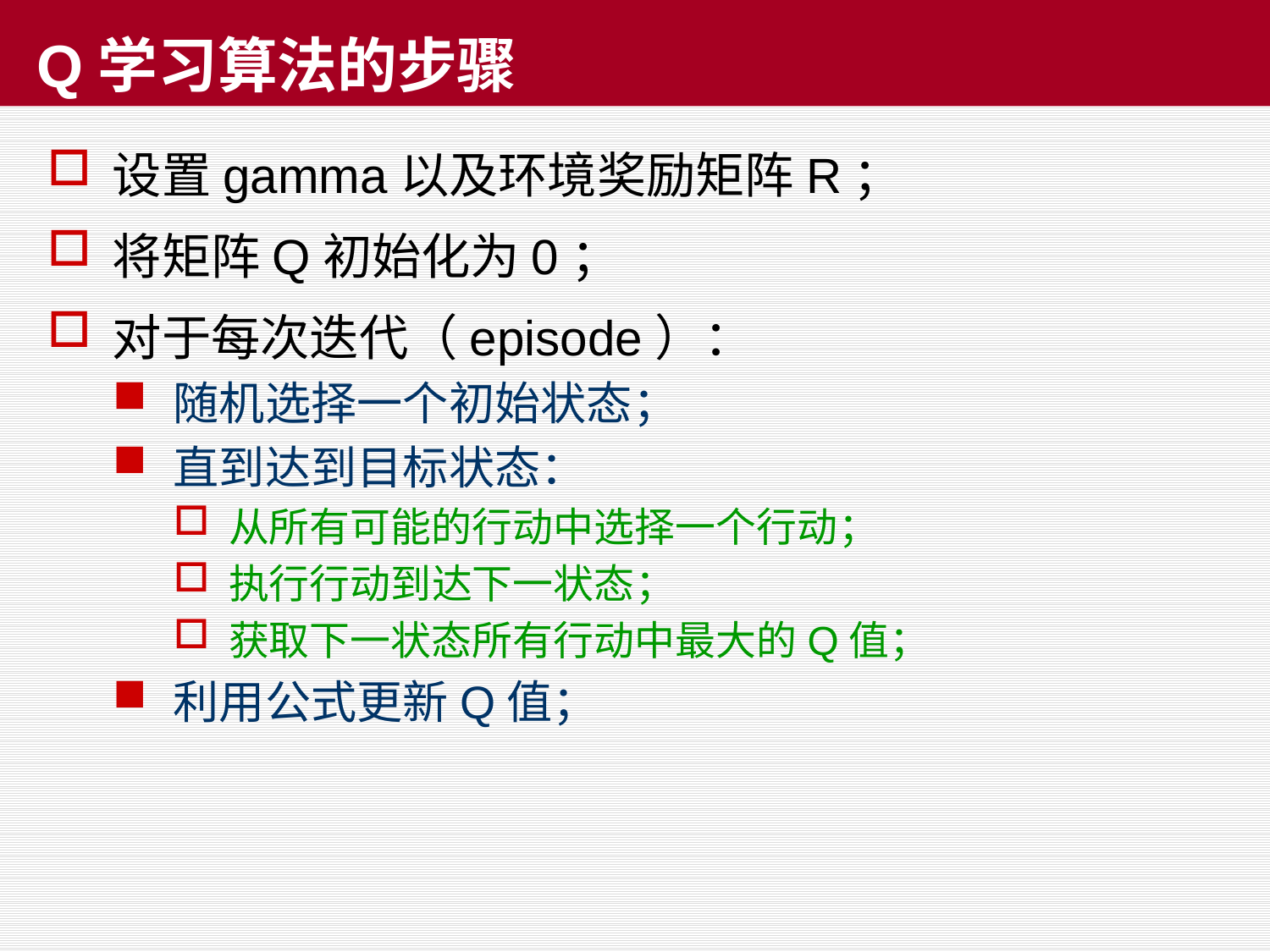

# Q学习算法的步骤
设置gamma以及环境奖励矩阵R；
将矩阵Q初始化为0；
对于每次迭代（episode）：
随机选择一个初始状态；
直到达到目标状态：
从所有可能的行动中选择一个行动；
执行行动到达下一状态；
获取下一状态所有行动中最大的Q值；
利用公式更新Q值；